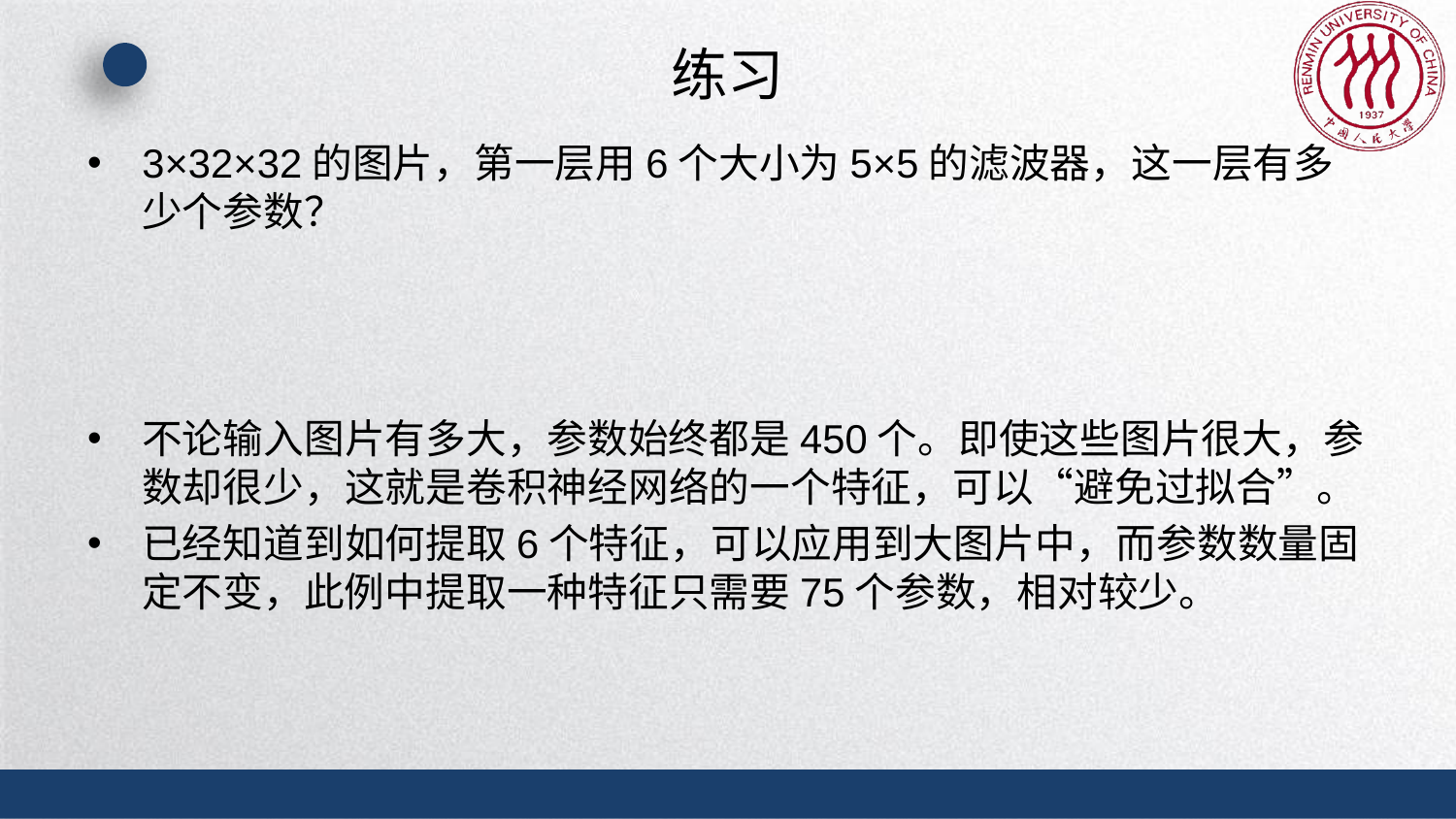

# 练习
3×32×32的图片，第一层用6个大小为5×5的滤波器，这一层有多少个参数？

不论输入图片有多大，参数始终都是450个。即使这些图片很大，参数却很少，这就是卷积神经网络的一个特征，可以“避免过拟合”。
已经知道到如何提取6个特征，可以应用到大图片中，而参数数量固定不变，此例中提取一种特征只需要75个参数，相对较少。